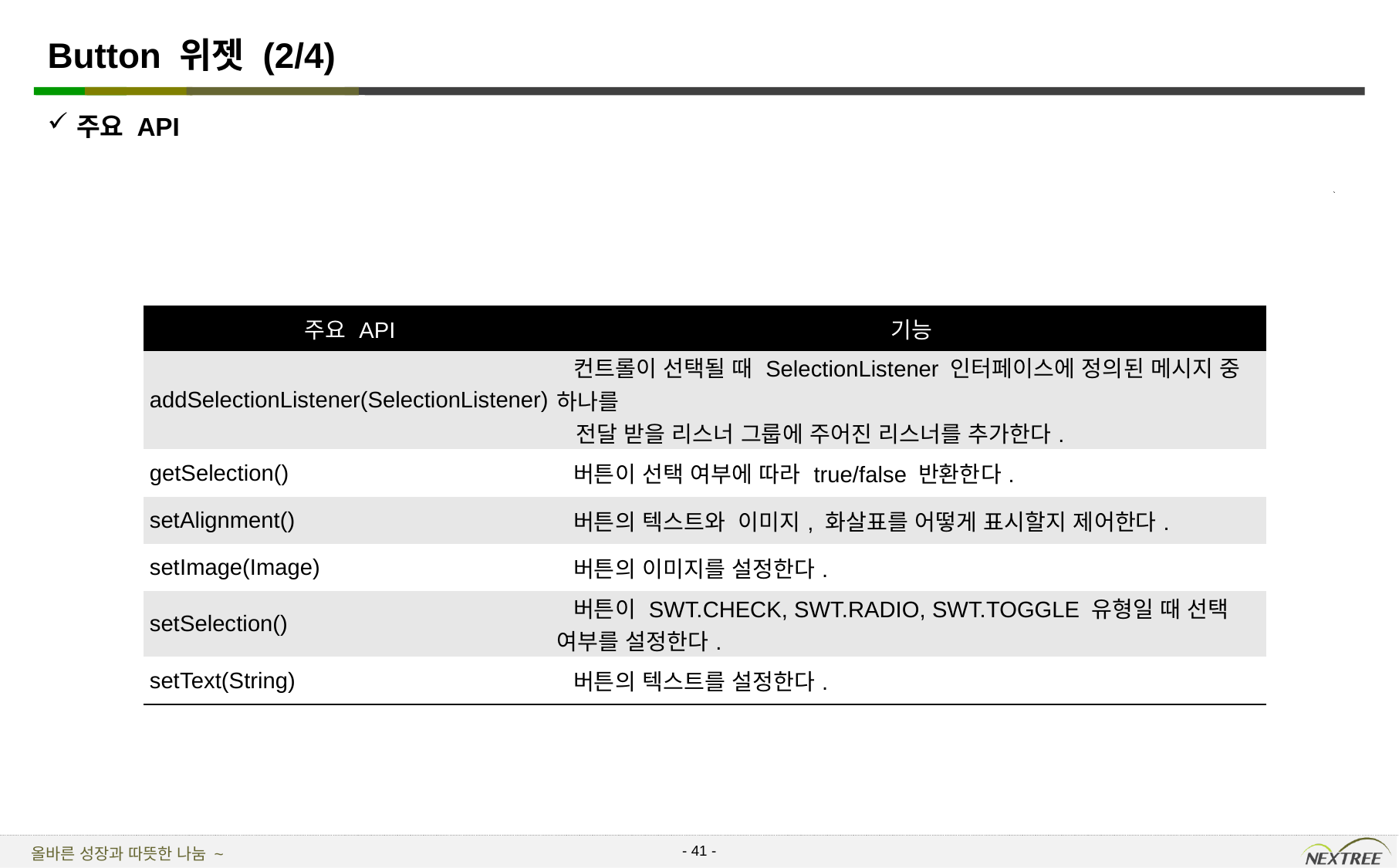

# Button 위젯 (2/4)
주요 API
| 주요 API | 기능 |
| --- | --- |
| addSelectionListener(SelectionListener) | 컨트롤이 선택될 때 SelectionListener 인터페이스에 정의된 메시지 중 하나를 전달 받을 리스너 그룹에 주어진 리스너를 추가한다. |
| getSelection() | 버튼이 선택 여부에 따라 true/false 반환한다. |
| setAlignment() | 버튼의 텍스트와 이미지, 화살표를 어떻게 표시할지 제어한다. |
| setImage(Image) | 버튼의 이미지를 설정한다. |
| setSelection() | 버튼이 SWT.CHECK, SWT.RADIO, SWT.TOGGLE 유형일 때 선택 여부를 설정한다. |
| setText(String) | 버튼의 텍스트를 설정한다. |